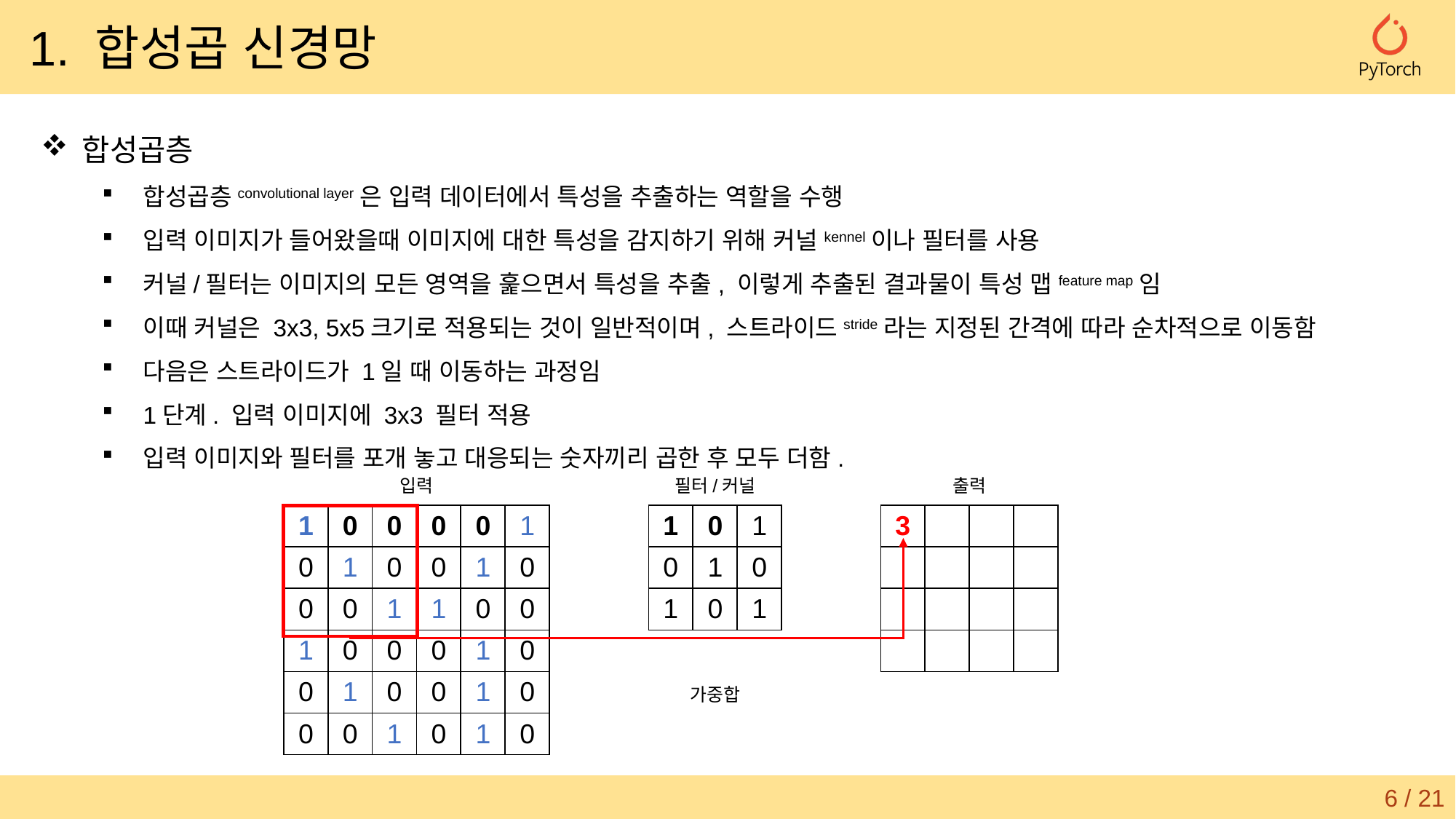

1. 합성곱 신경망
합성곱층
합성곱층convolutional layer은 입력 데이터에서 특성을 추출하는 역할을 수행
입력 이미지가 들어왔을때 이미지에 대한 특성을 감지하기 위해 커널kennel이나 필터를 사용
커널/필터는 이미지의 모든 영역을 훑으면서 특성을 추출, 이렇게 추출된 결과물이 특성 맵feature map임
이때 커널은 3x3, 5x5크기로 적용되는 것이 일반적이며, 스트라이드stride라는 지정된 간격에 따라 순차적으로 이동함
다음은 스트라이드가 1일 때 이동하는 과정임
1단계. 입력 이미지에 3x3 필터 적용
입력 이미지와 필터를 포개 놓고 대응되는 숫자끼리 곱한 후 모두 더함.
출력
필터/커널
입력

| 1 | 0 | 1 |
| --- | --- | --- |
| 0 | 1 | 0 |
| 1 | 0 | 1 |
| 3 |  |  |  |
| --- | --- | --- | --- |
|  |  |  |  |
|  |  |  |  |
|  |  |  |  |
| 1 | 0 | 0 | 0 | 0 | 1 |
| --- | --- | --- | --- | --- | --- |
| 0 | 1 | 0 | 0 | 1 | 0 |
| 0 | 0 | 1 | 1 | 0 | 0 |
| 1 | 0 | 0 | 0 | 1 | 0 |
| 0 | 1 | 0 | 0 | 1 | 0 |
| 0 | 0 | 1 | 0 | 1 | 0 |
가중합
6 / 21